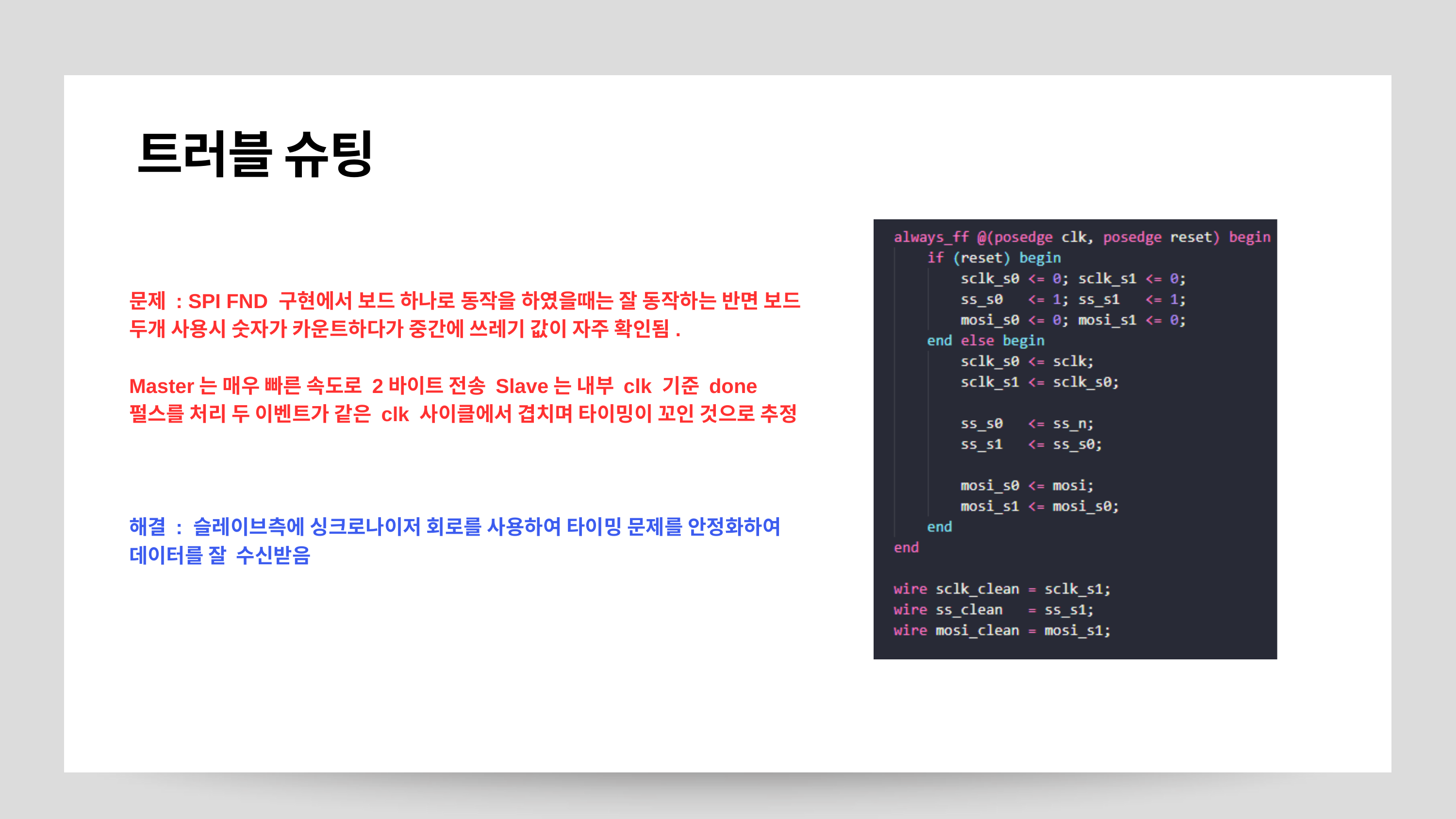

트러블 슈팅

문제 : SPI FND 구현에서 보드 하나로 동작을 하였을때는 잘 동작하는 반면 보드 두개 사용시 숫자가 카운트하다가 중간에 쓰레기 값이 자주 확인됨.

Master는 매우 빠른 속도로 2바이트 전송 Slave는 내부 clk 기준 done 펄스를 처리 두 이벤트가 같은 clk 사이클에서 겹치며 타이밍이 꼬인 것으로 추정

해결 : 슬레이브측에 싱크로나이저 회로를 사용하여 타이밍 문제를 안정화하여 데이터를 잘  수신받음